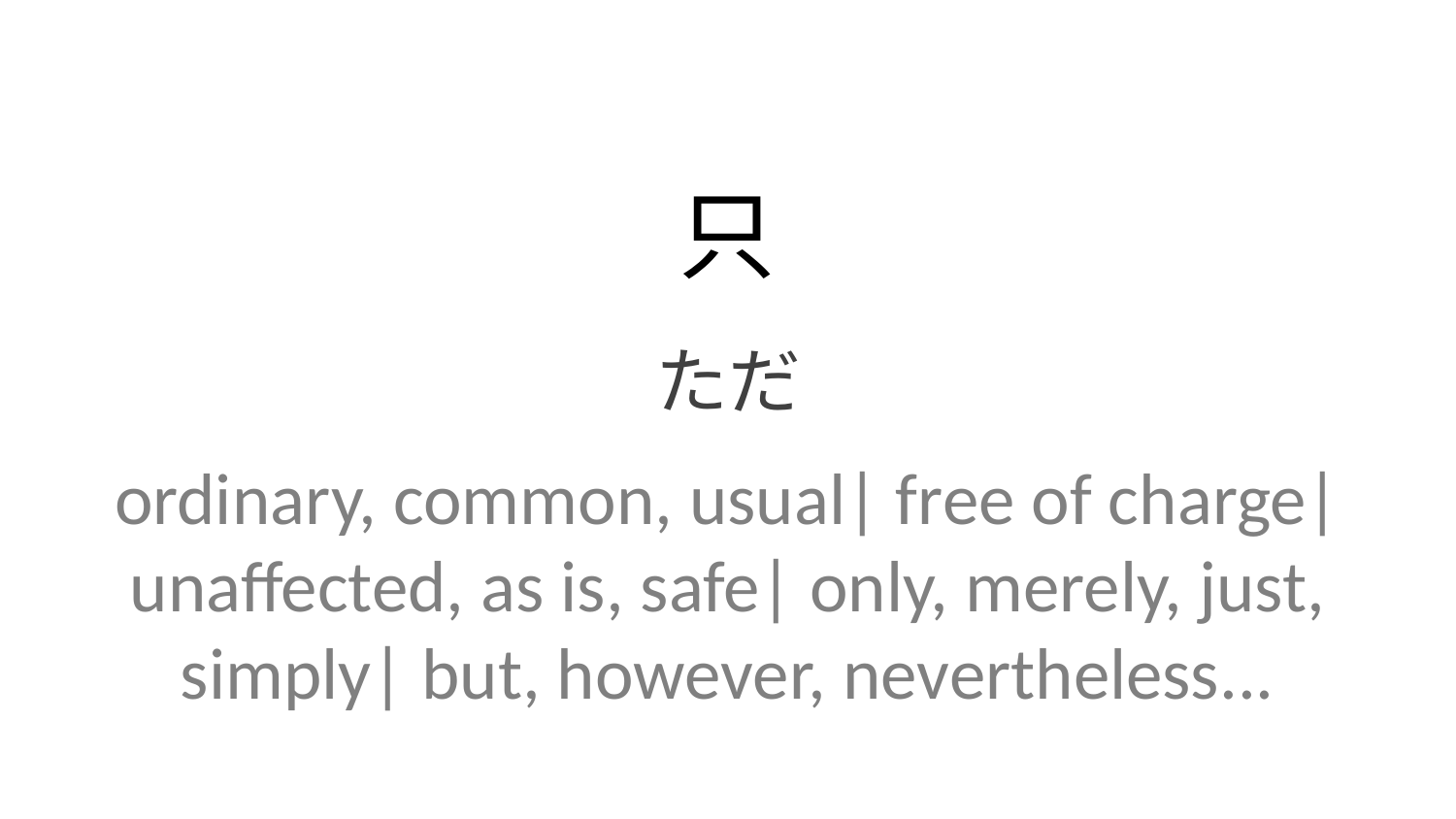

只

ただ
ordinary, common, usual| free of charge| unaffected, as is, safe| only, merely, just, simply| but, however, nevertheless...